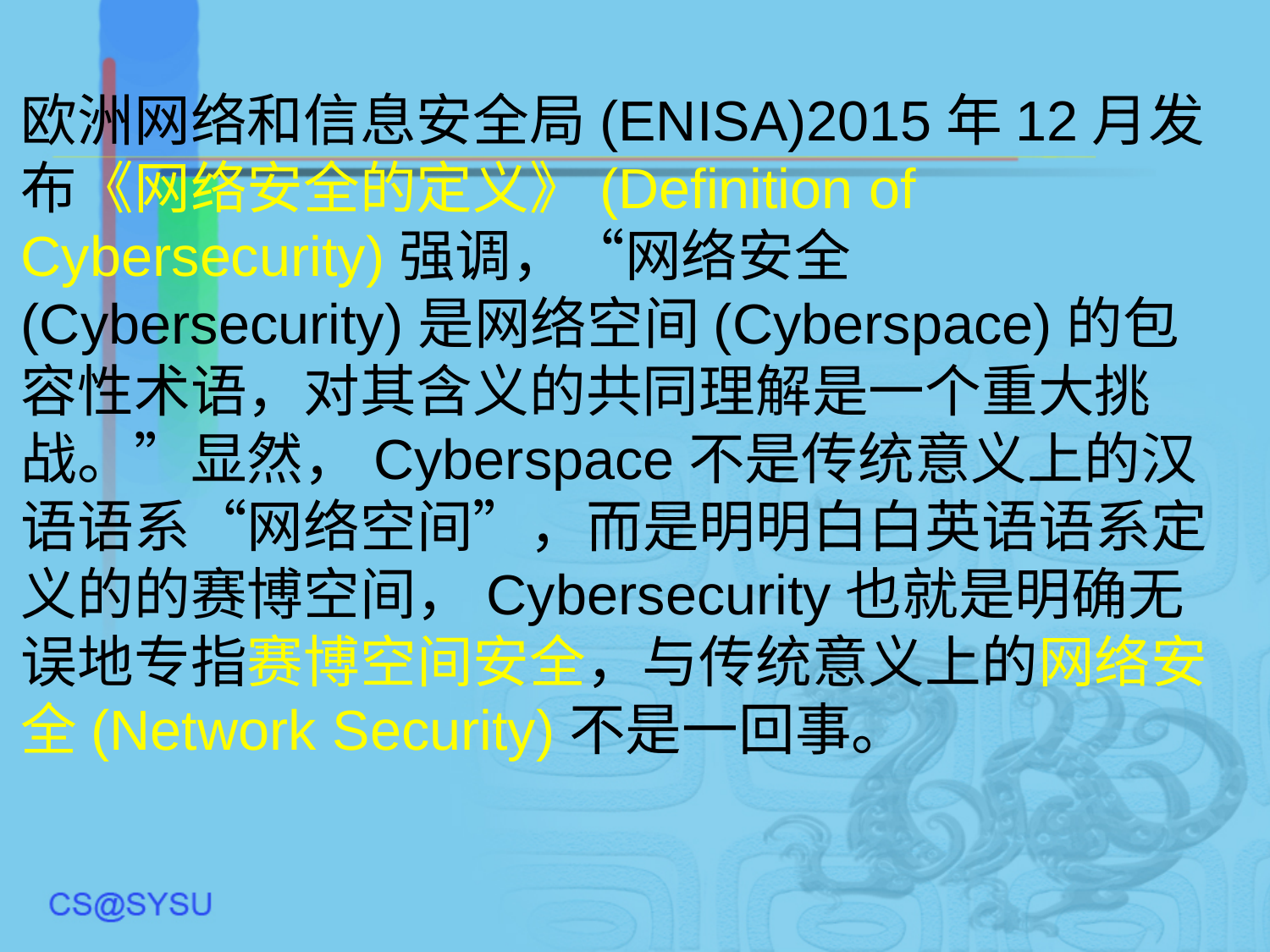

欧洲网络和信息安全局(ENISA)2015年12月发布《网络安全的定义》(Definition of Cybersecurity)强调，“网络安全(Cybersecurity)是网络空间(Cyberspace)的包容性术语，对其含义的共同理解是一个重大挑战。”显然，Cyberspace不是传统意义上的汉语语系“网络空间”，而是明明白白英语语系定义的的赛博空间，Cybersecurity也就是明确无误地专指赛博空间安全，与传统意义上的网络安全(Network Security)不是一回事。
26